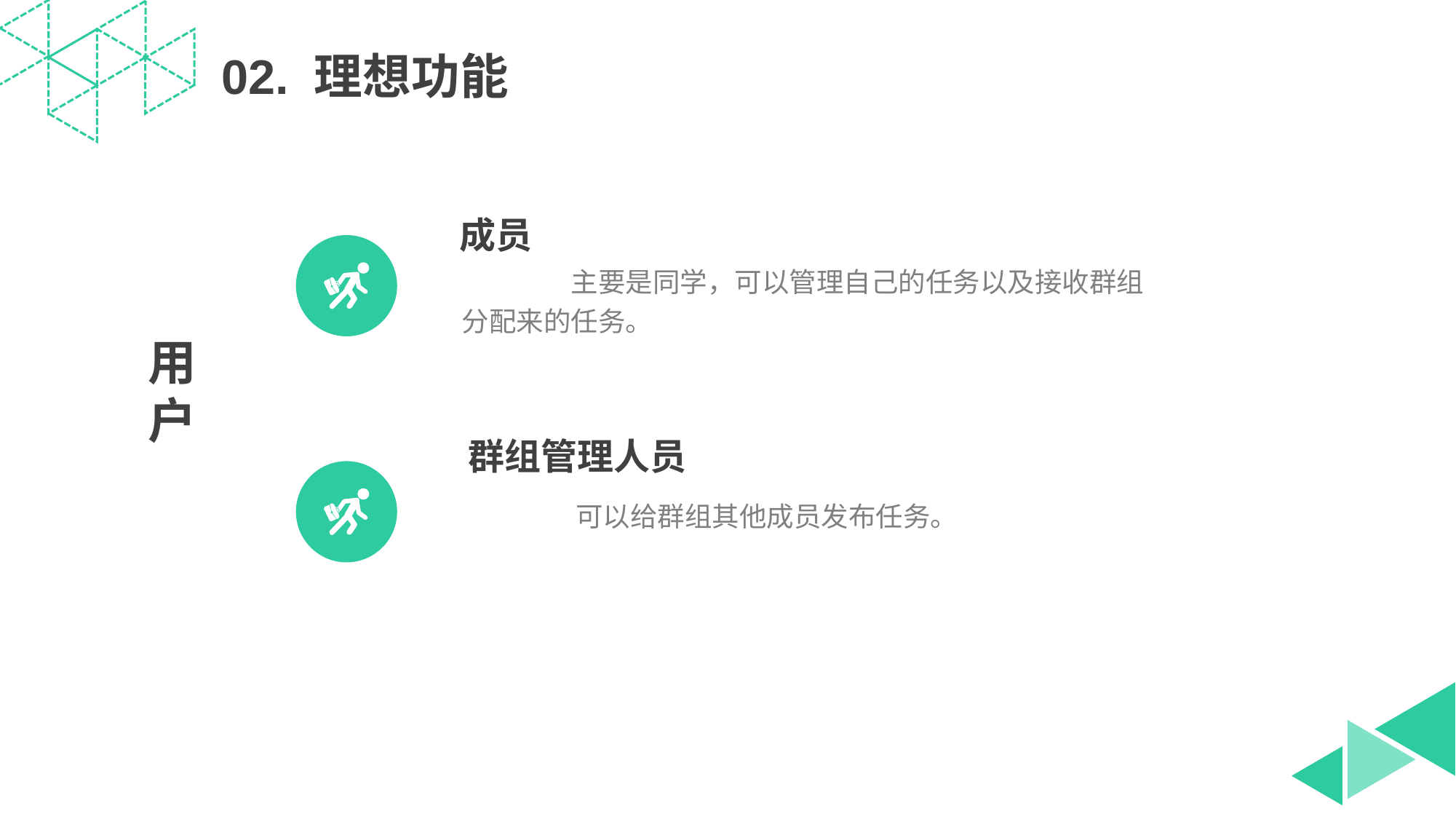

02. 理想功能

成员
	主要是同学，可以管理自己的任务以及接收群组分配来的任务。

用户
群组管理人员
	可以给群组其他成员发布任务。